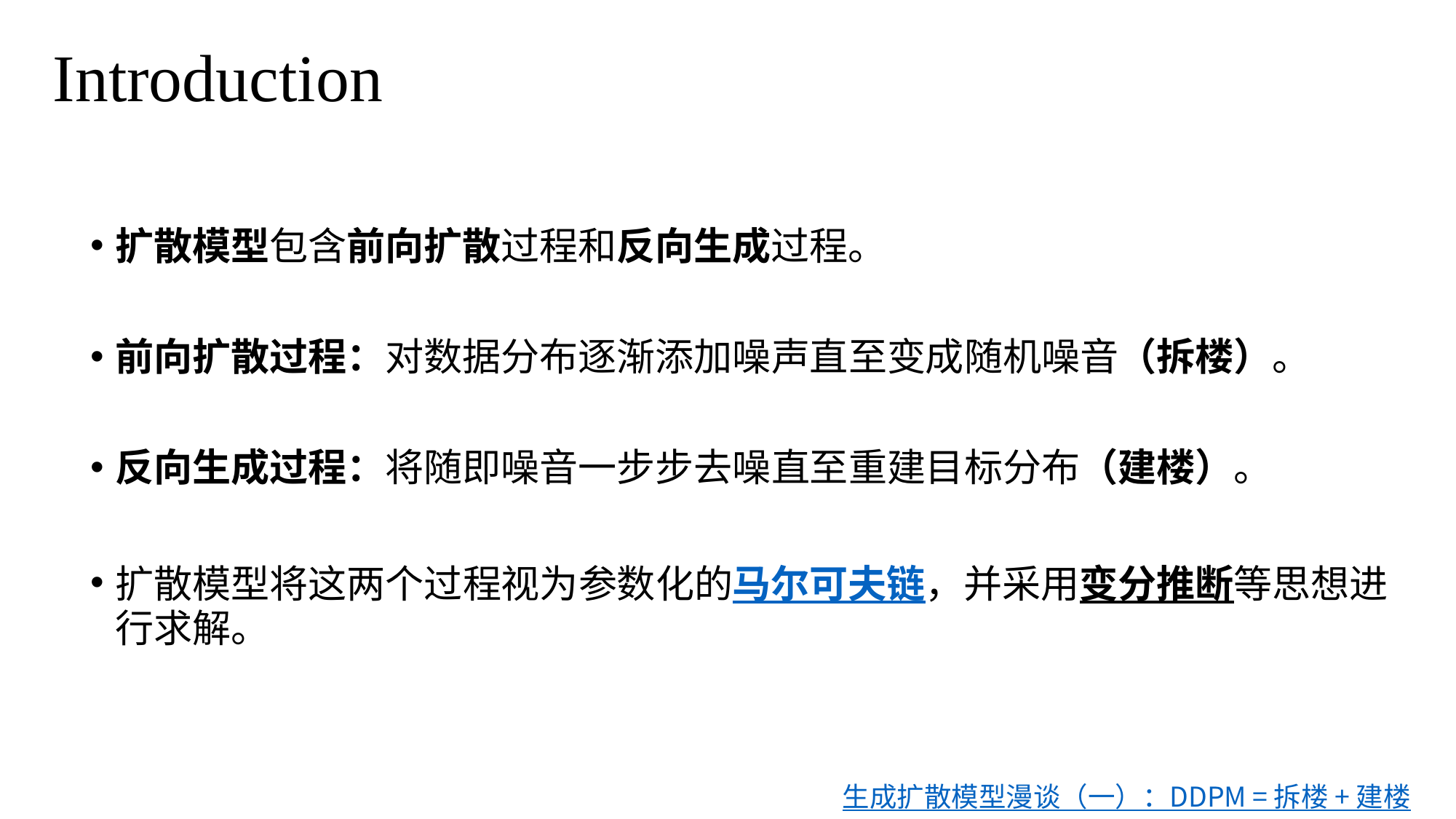

# Introduction

扩散模型包含前向扩散过程和反向生成过程。

前向扩散过程：对数据分布逐渐添加噪声直至变成随机噪音（拆楼）。

反向生成过程：将随即噪音一步步去噪直至重建目标分布（建楼）。

扩散模型将这两个过程视为参数化的马尔可夫链，并采用变分推断等思想进行求解。

生成扩散模型漫谈（一）：DDPM = 拆楼 + 建楼